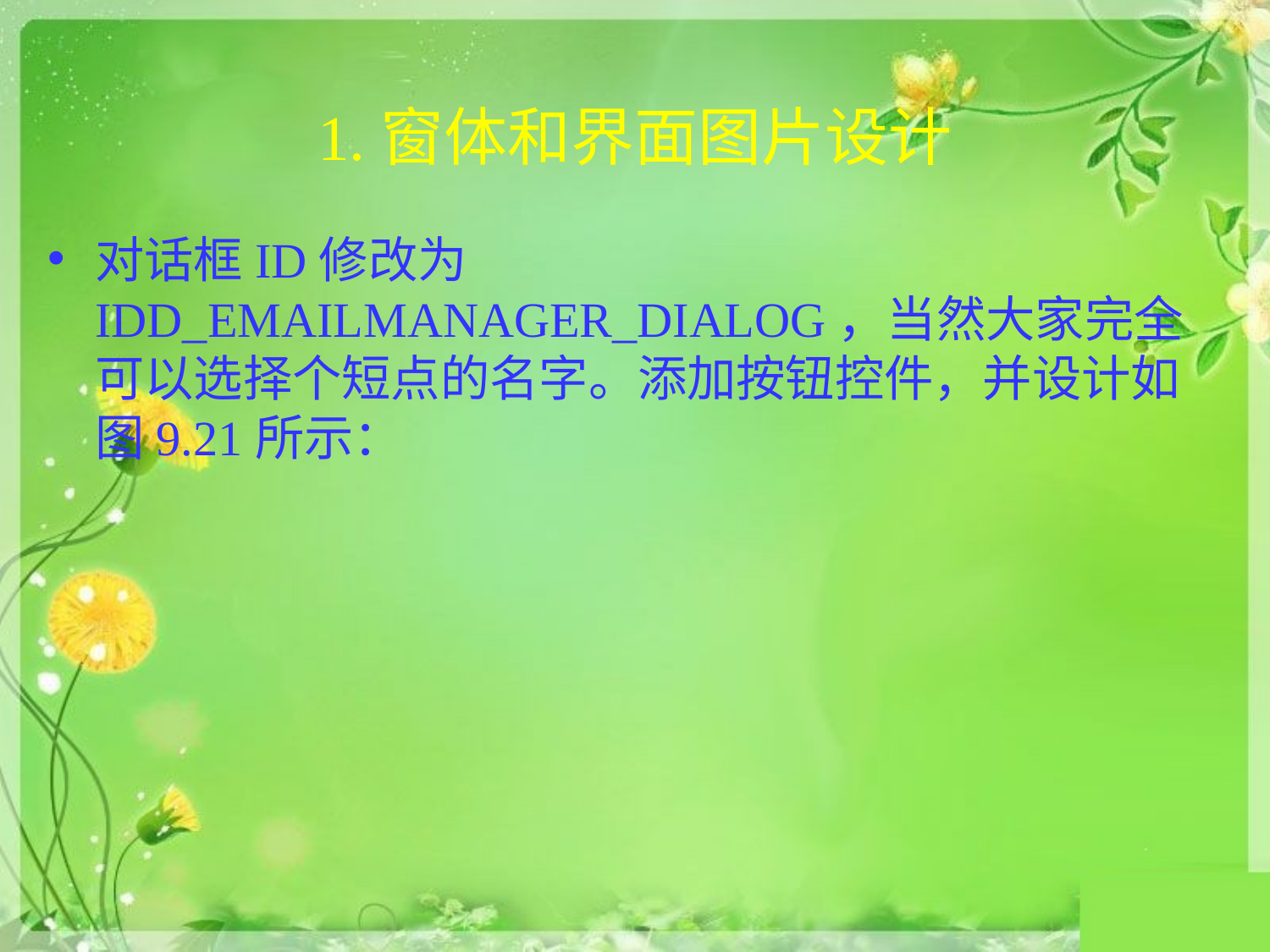

# 1.窗体和界面图片设计
对话框ID修改为IDD_EMAILMANAGER_DIALOG，当然大家完全可以选择个短点的名字。添加按钮控件，并设计如图9.21所示：